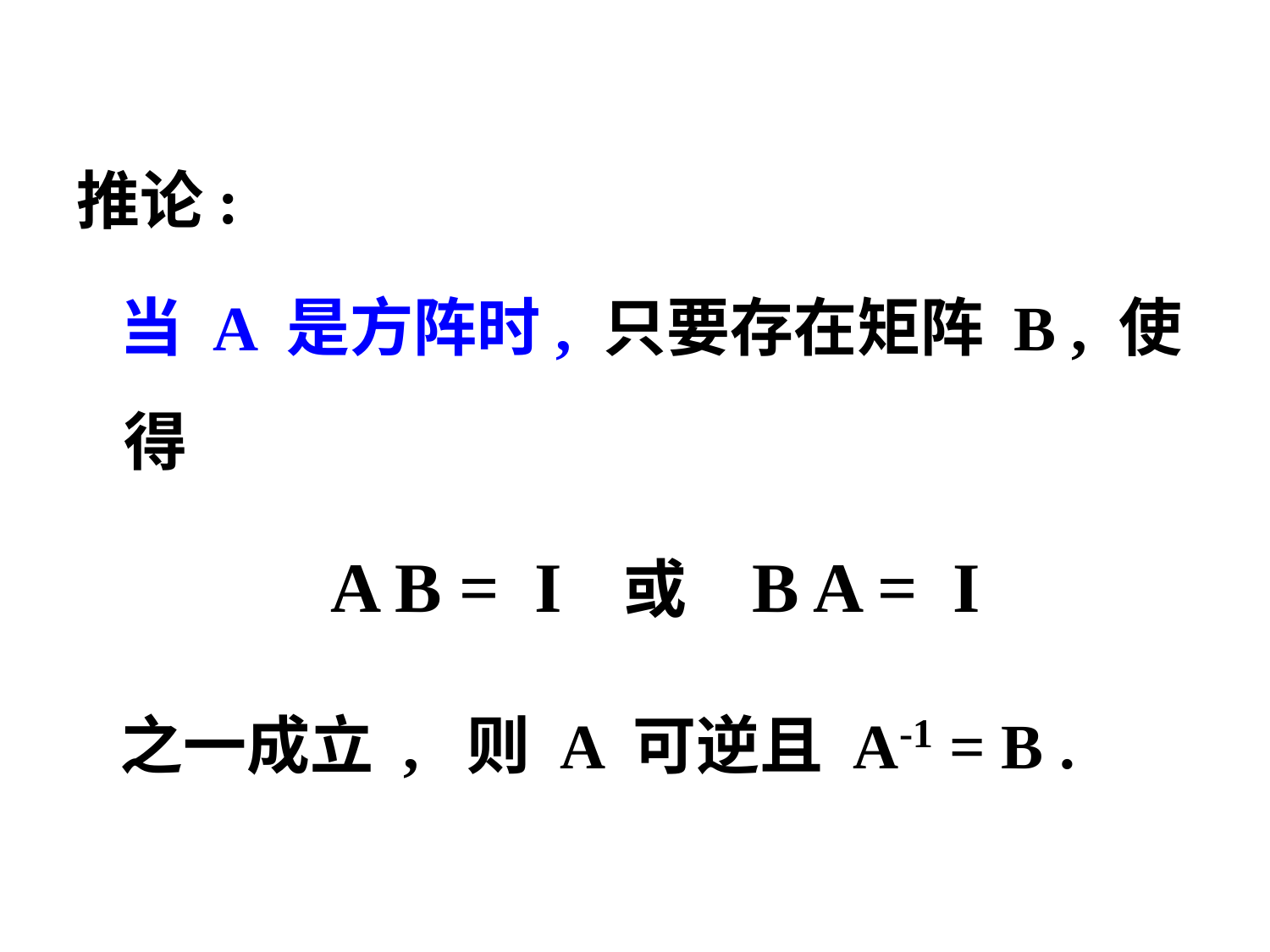

推论:
  当 A 是方阵时, 只要存在矩阵 B , 使得
                A B =  I    或   B A =  I
  之一成立 ,  则 A 可逆且 A-1 = B .